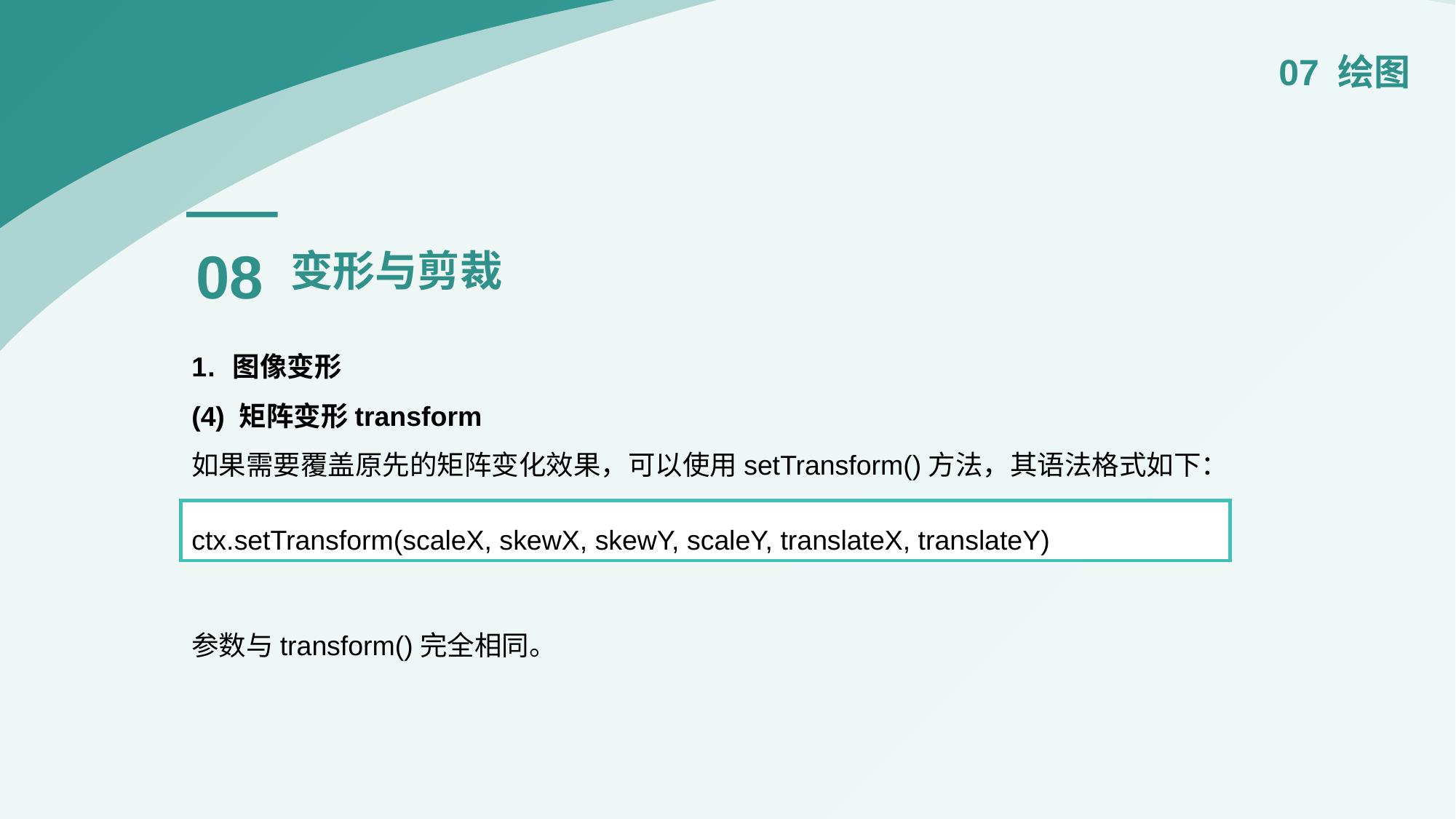

07 绘图
08

变形与剪裁
图像变形
(4) 矩阵变形transform
如果需要覆盖原先的矩阵变化效果，可以使用setTransform()方法，其语法格式如下：

参数与transform()完全相同。
ctx.setTransform(scaleX, skewX, skewY, scaleY, translateX, translateY)